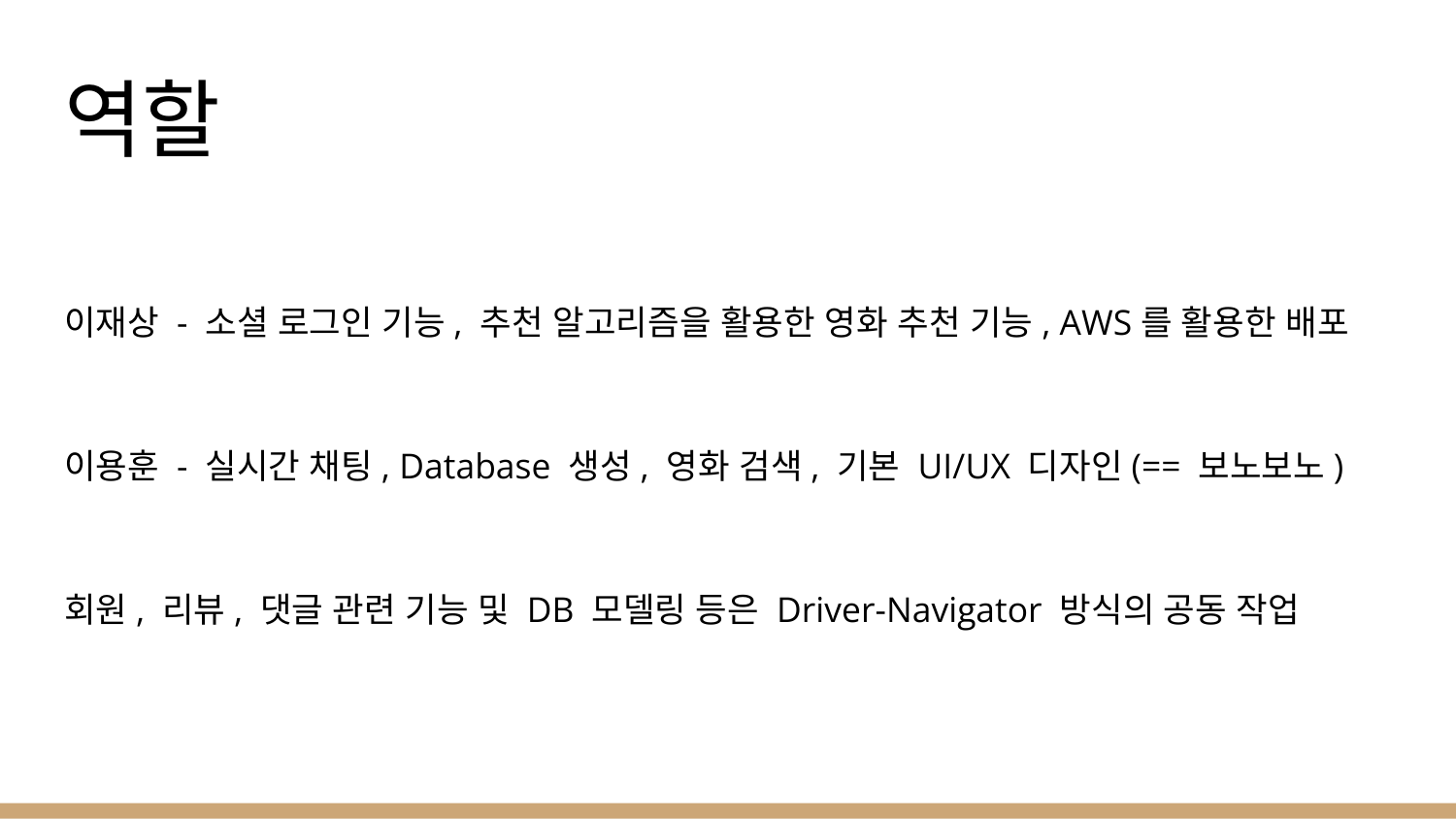

# 역할
이재상 - 소셜 로그인 기능, 추천 알고리즘을 활용한 영화 추천 기능, AWS를 활용한 배포

이용훈 - 실시간 채팅, Database 생성, 영화 검색, 기본 UI/UX 디자인(== 보노보노)

회원, 리뷰, 댓글 관련 기능 및 DB 모델링 등은 Driver-Navigator 방식의 공동 작업